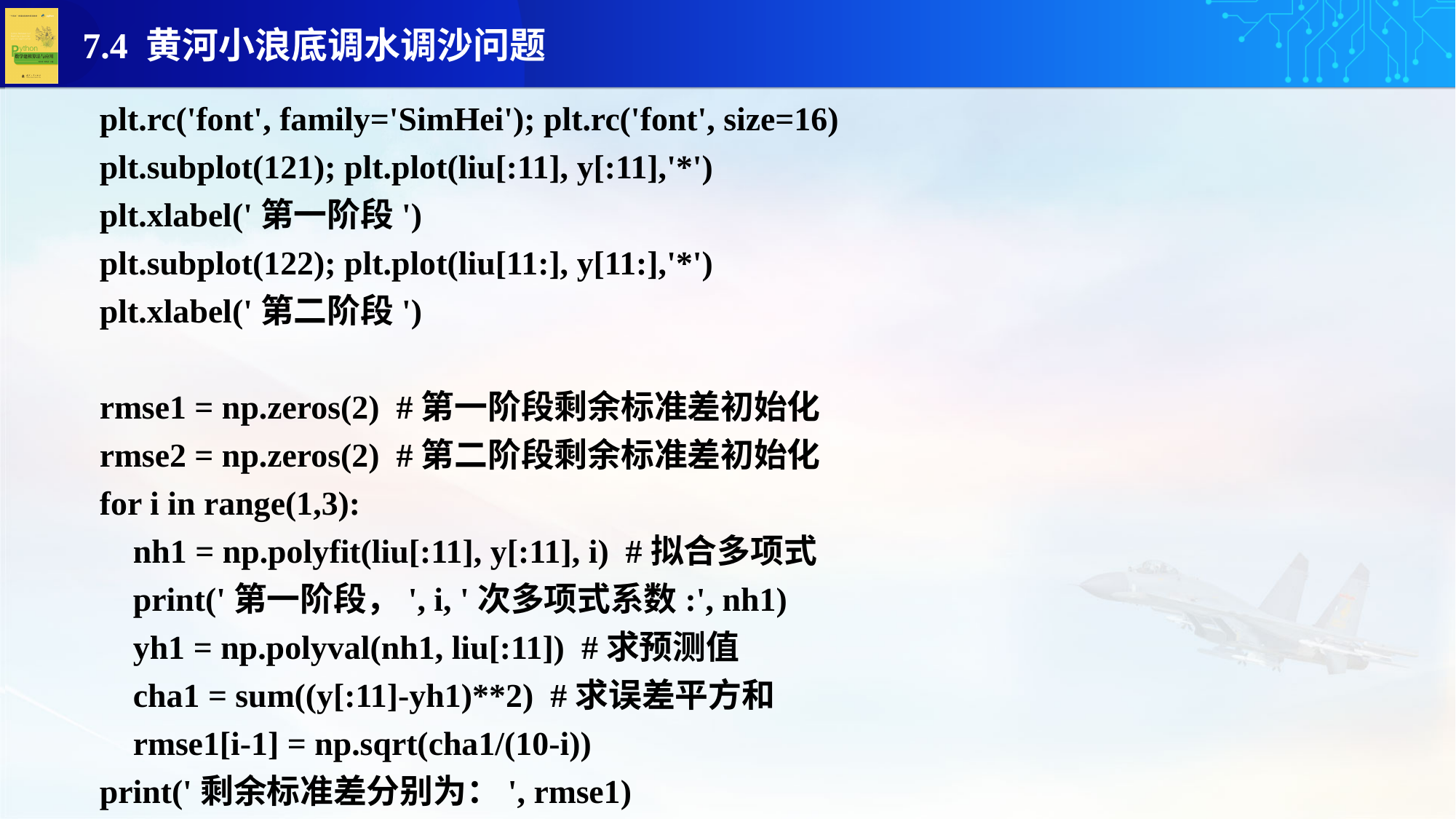

plt.rc('font', family='SimHei'); plt.rc('font', size=16)
plt.subplot(121); plt.plot(liu[:11], y[:11],'*')
plt.xlabel('第一阶段')
plt.subplot(122); plt.plot(liu[11:], y[11:],'*')
plt.xlabel('第二阶段')

rmse1 = np.zeros(2)  #第一阶段剩余标准差初始化
rmse2 = np.zeros(2)  #第二阶段剩余标准差初始化
for i in range(1,3):
    nh1 = np.polyfit(liu[:11], y[:11], i)  #拟合多项式
    print('第一阶段，', i, '次多项式系数:', nh1)
    yh1 = np.polyval(nh1, liu[:11])  #求预测值
    cha1 = sum((y[:11]-yh1)**2)  #求误差平方和
    rmse1[i-1] = np.sqrt(cha1/(10-i))
print('剩余标准差分别为：', rmse1)